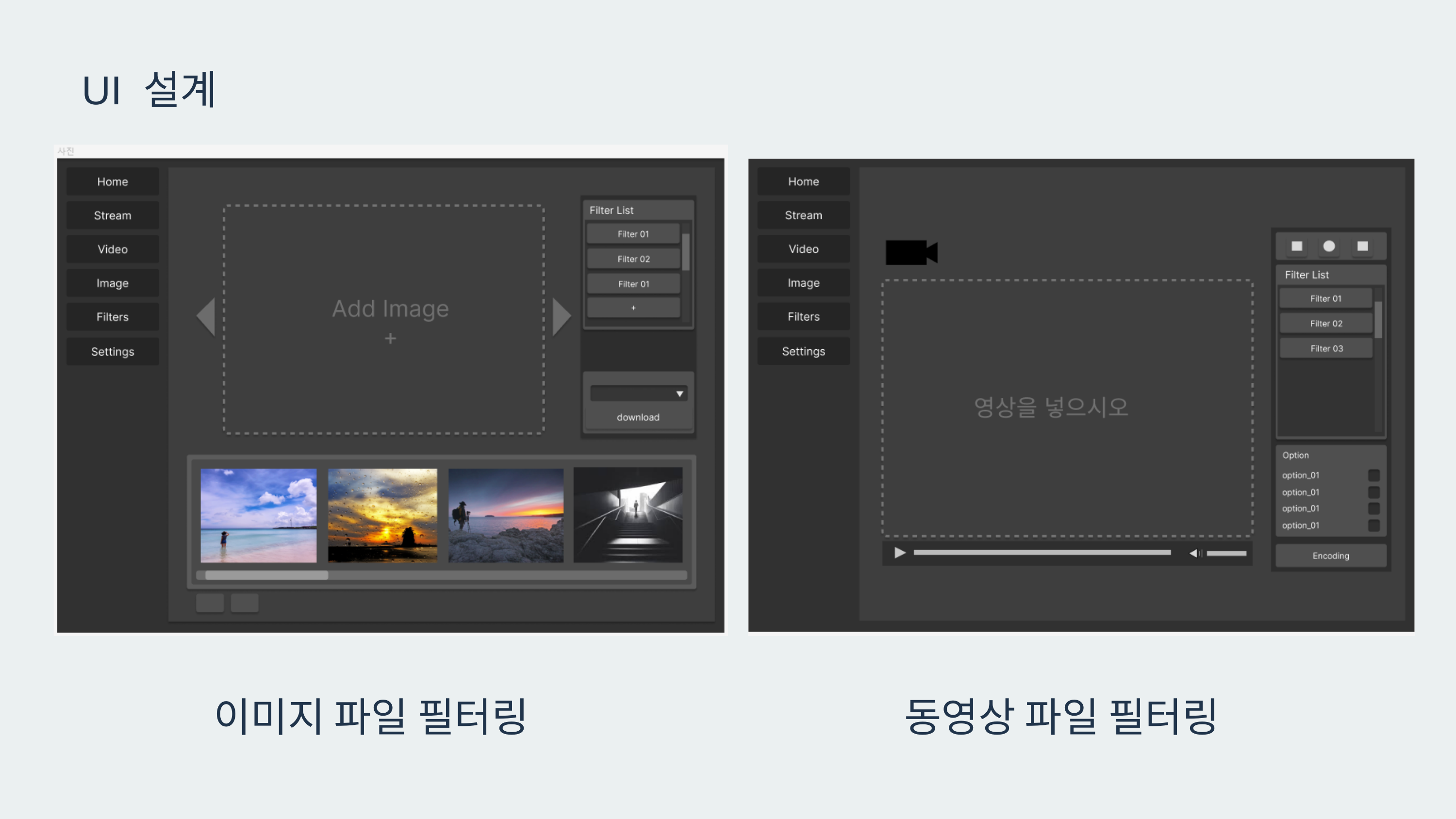

UI 설계

이미지 파일 필터링
동영상 파일 필터링